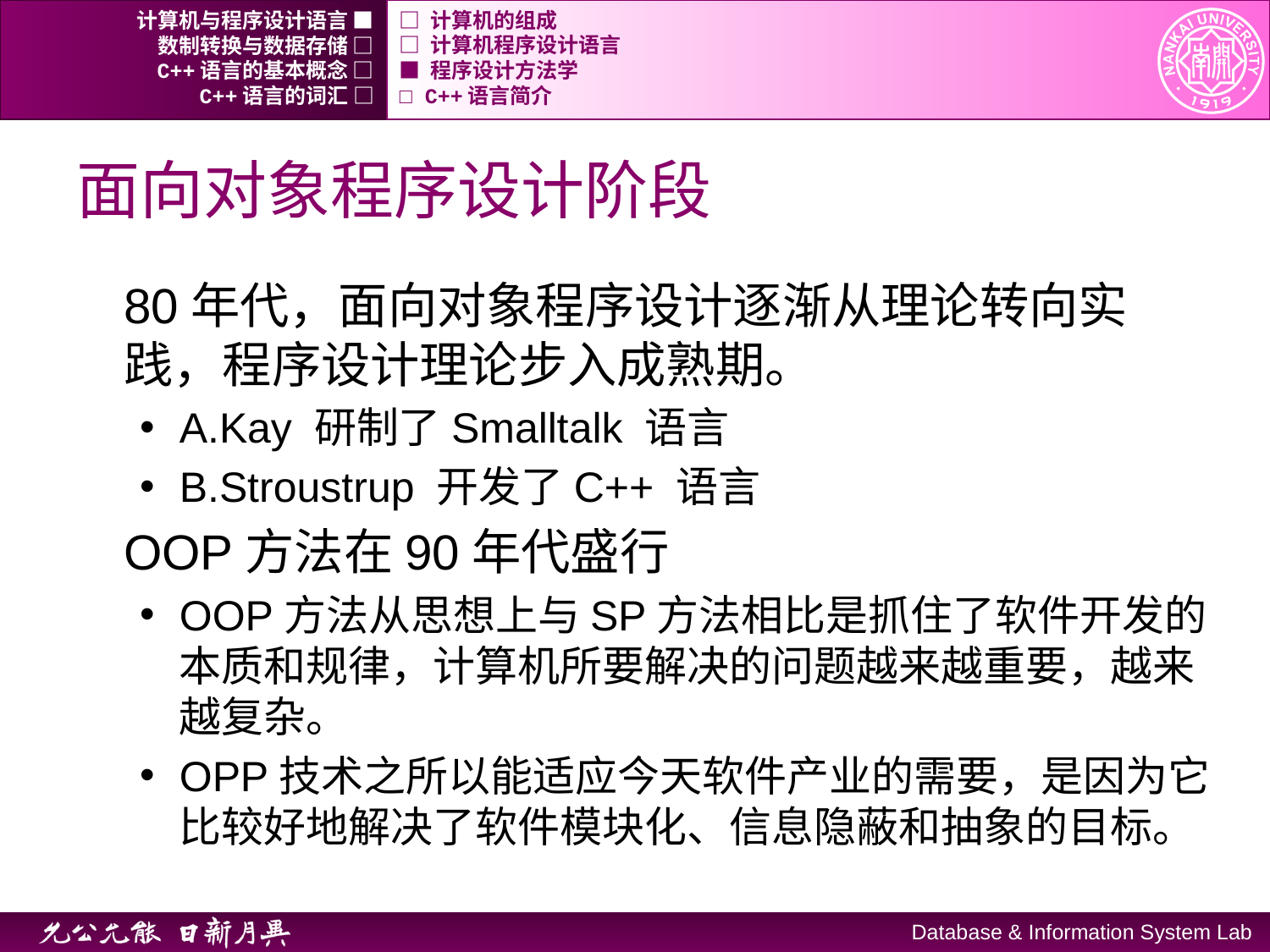

计算机与程序设计语言 ■
□ 计算机的组成
数制转换与数据存储 □
□ 计算机程序设计语言
C++语言的基本概念 □
■ 程序设计方法学
C++语言的词汇 □
□ C++语言简介
# 面向对象程序设计阶段
80年代，面向对象程序设计逐渐从理论转向实践，程序设计理论步入成熟期。
A.Kay 研制了Smalltalk 语言
B.Stroustrup 开发了C++ 语言
OOP方法在90年代盛行
OOP方法从思想上与SP方法相比是抓住了软件开发的本质和规律，计算机所要解决的问题越来越重要，越来越复杂。
OPP技术之所以能适应今天软件产业的需要，是因为它比较好地解决了软件模块化、信息隐蔽和抽象的目标。